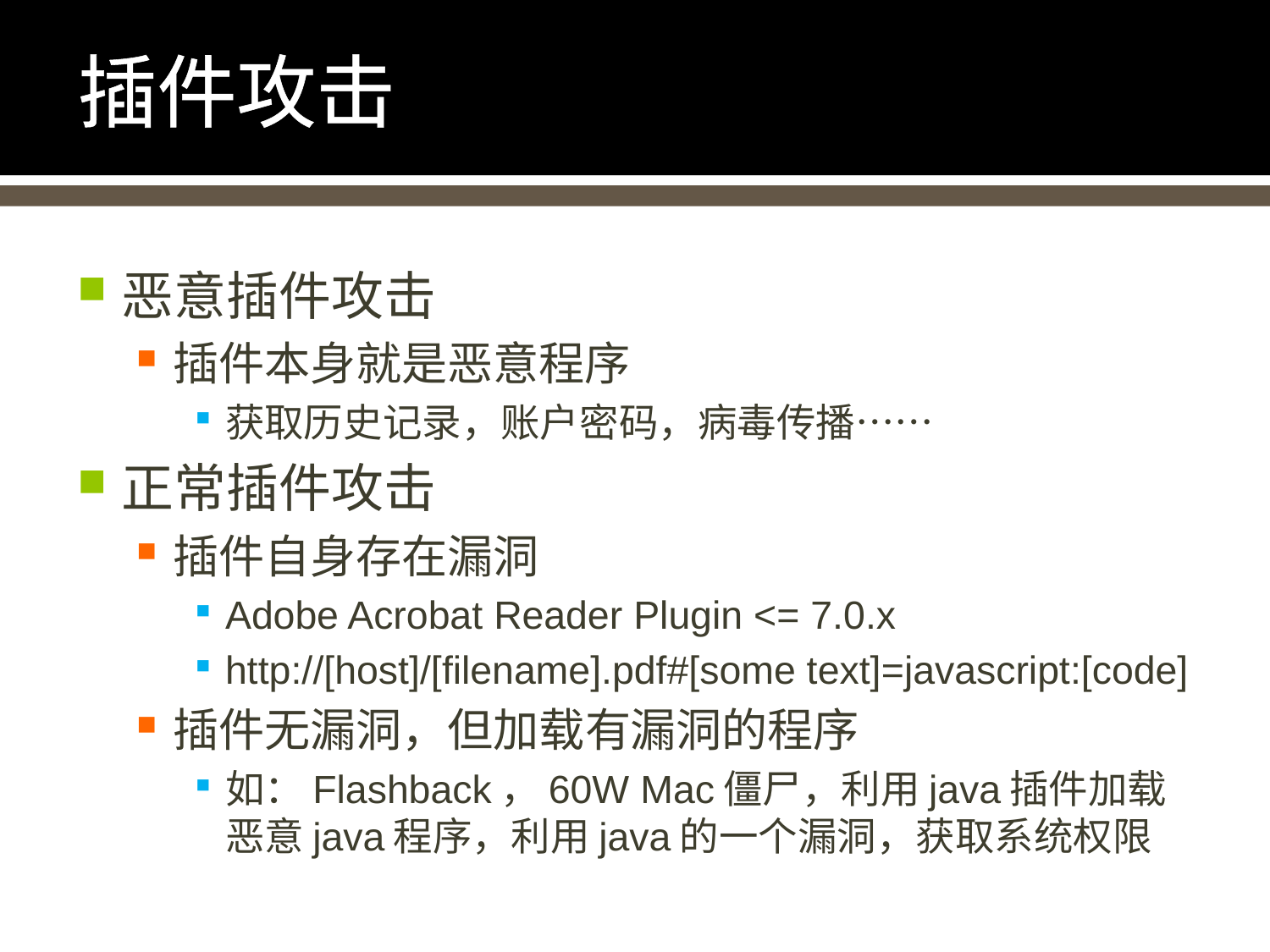

# 插件攻击
恶意插件攻击
插件本身就是恶意程序
获取历史记录，账户密码，病毒传播……
正常插件攻击
插件自身存在漏洞
Adobe Acrobat Reader Plugin <= 7.0.x
http://[host]/[filename].pdf#[some text]=javascript:[code]
插件无漏洞，但加载有漏洞的程序
如：Flashback，60W Mac僵尸，利用java插件加载恶意java程序，利用java的一个漏洞，获取系统权限